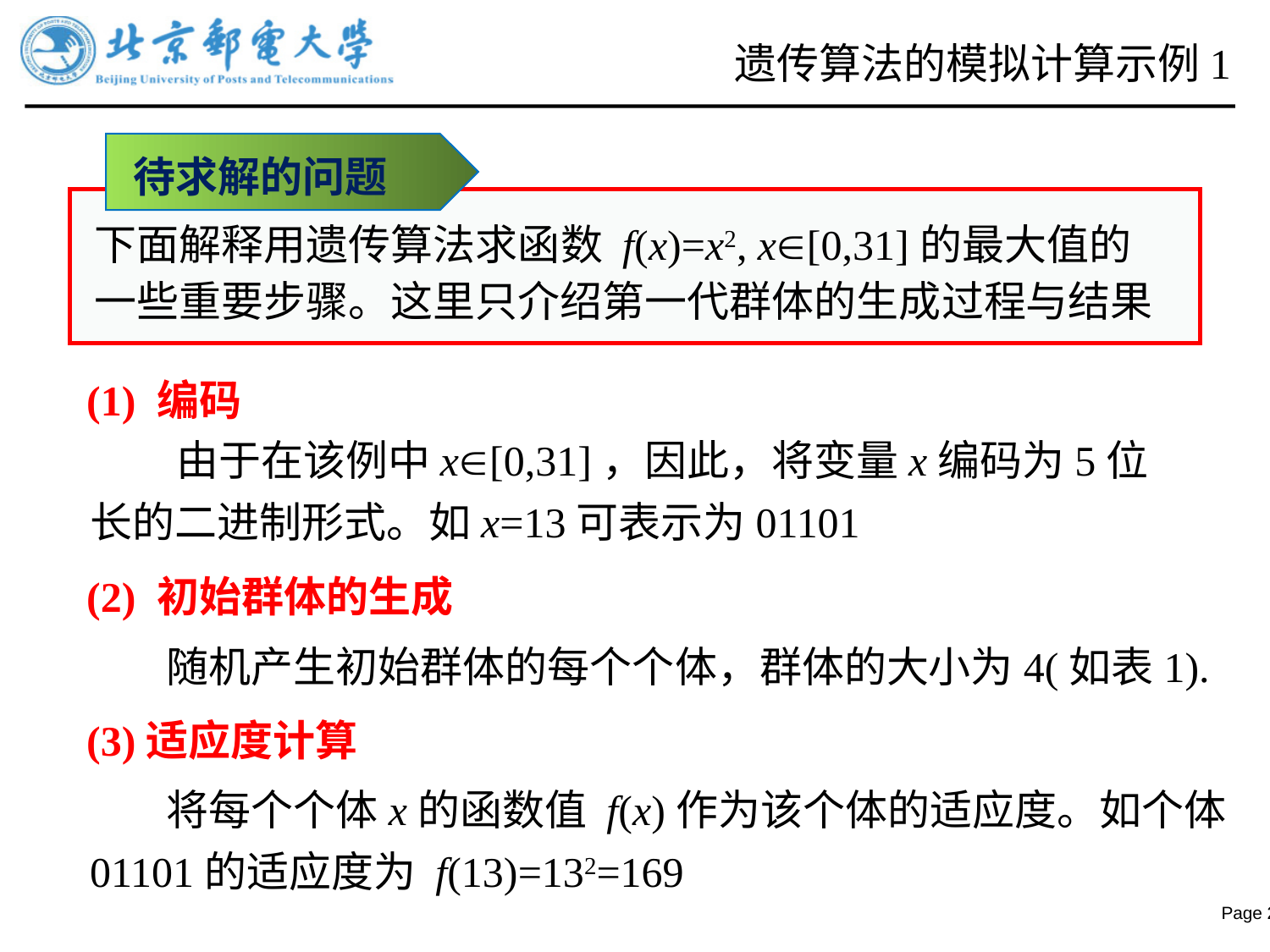

# 遗传算法的模拟计算示例1

待求解的问题

下面解释用遗传算法求函数 f(x)=x2, x∈[0,31]的最大值的一些重要步骤。这里只介绍第一代群体的生成过程与结果
(1) 编码
        由于在该例中x∈[0,31]，因此，将变量x编码为5位长的二进制形式。如x=13可表示为01101
(2) 初始群体的生成
       随机产生初始群体的每个个体，群体的大小为4(如表1).
(3)适应度计算
       将每个个体x的函数值 f(x)作为该个体的适应度。如个体01101的适应度为 f(13)=132=169